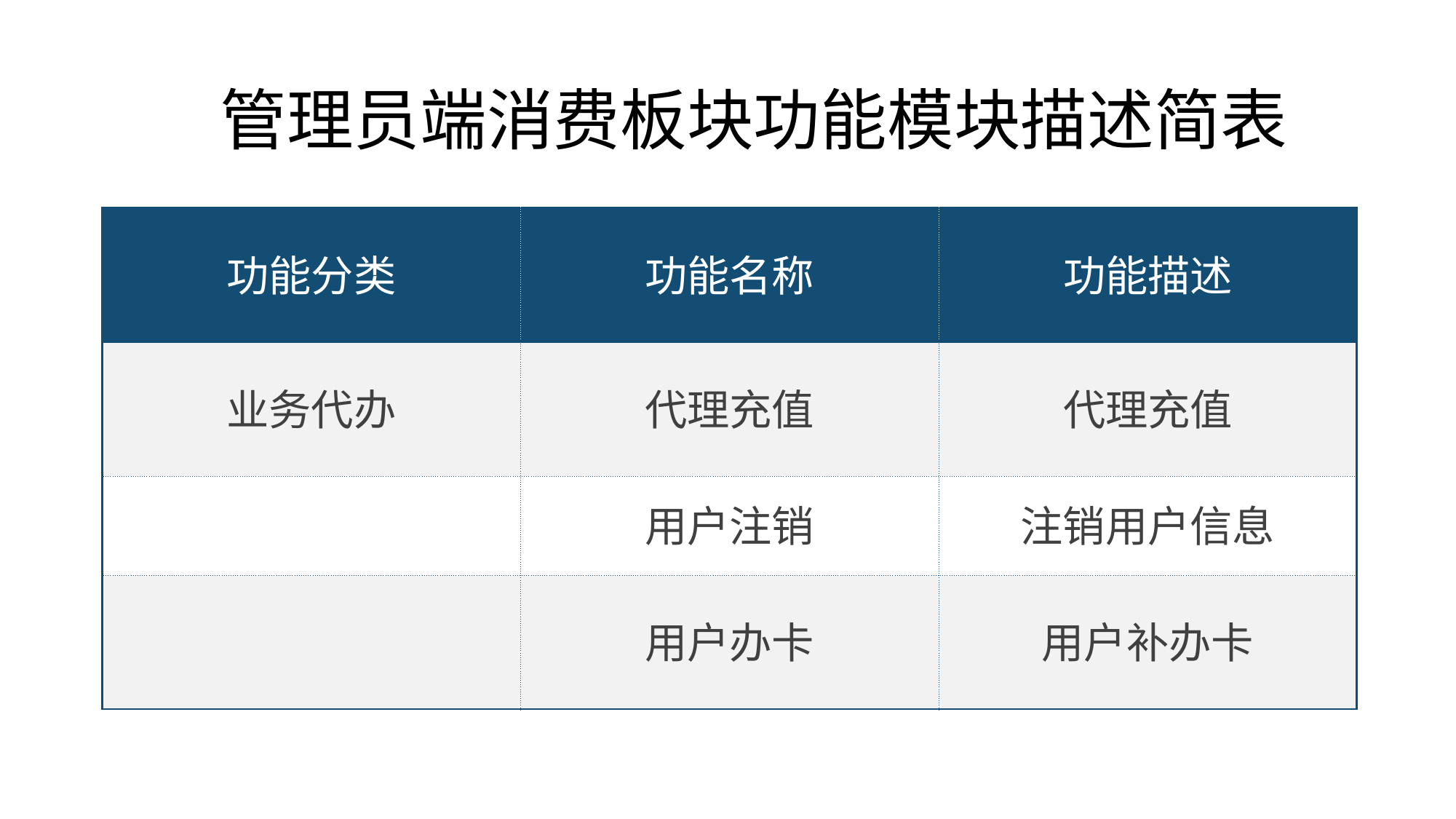

# 管理员端消费板块功能模块描述简表
| 功能分类 | 功能名称 | 功能描述 |
| --- | --- | --- |
| 业务代办 | 代理充值 | 代理充值 |
|  | 用户注销 | 注销用户信息 |
|  | 用户办卡 | 用户补办卡 |